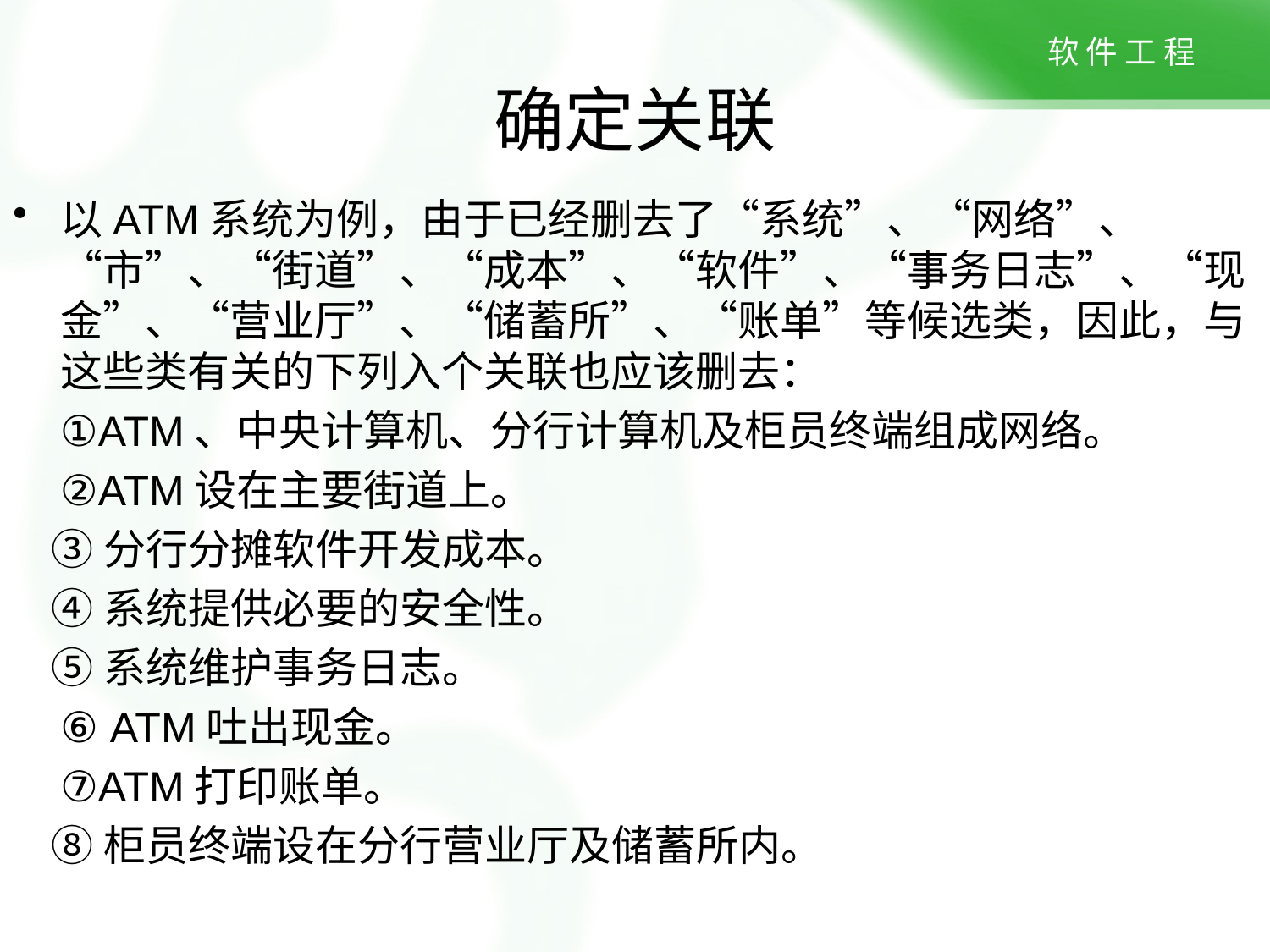

# 确定关联
以ATM系统为例，由于已经删去了“系统”、“网络”、“市”、“街道”、“成本”、“软件”、“事务日志”、“现金”、“营业厅”、“储蓄所”、“账单”等候选类，因此，与这些类有关的下列入个关联也应该删去：
    ①ATM、中央计算机、分行计算机及柜员终端组成网络。
    ②ATM设在主要街道上。
    ③分行分摊软件开发成本。
    ④系统提供必要的安全性。
    ⑤系统维护事务日志。
    ⑥ ATM吐出现金。
    ⑦ATM打印账单。
    ⑧柜员终端设在分行营业厅及储蓄所内。